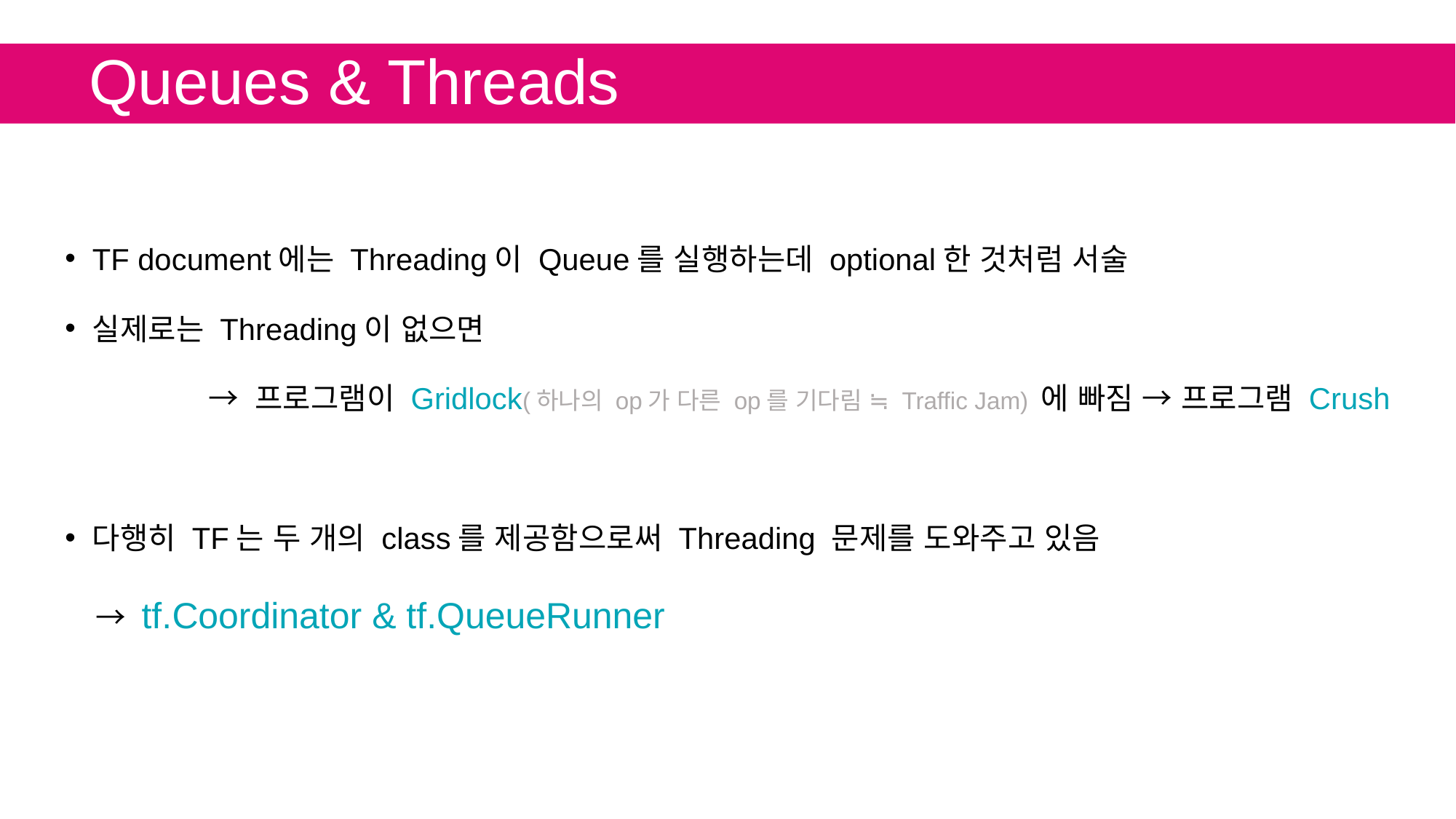

# Queues & Threads
TF document에는 Threading이 Queue를 실행하는데 optional한 것처럼 서술
실제로는 Threading이 없으면
 → 프로그램이 Gridlock(하나의 op가 다른 op를 기다림 ≒ Traffic Jam) 에 빠짐 → 프로그램 Crush

다행히 TF는 두 개의 class를 제공함으로써 Threading 문제를 도와주고 있음
　→ tf.Coordinator & tf.QueueRunner